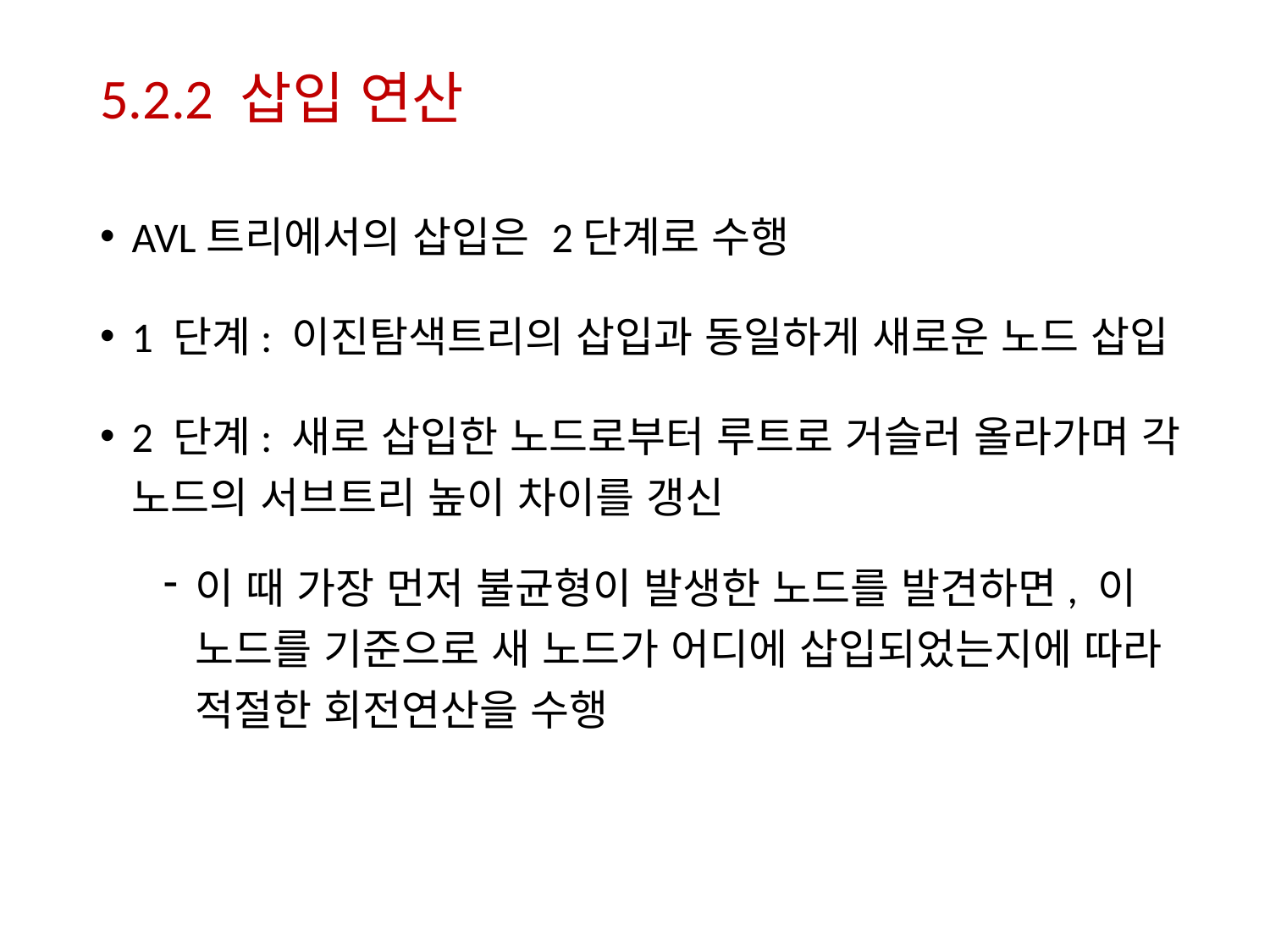

# 5.2.2 삽입 연산
AVL트리에서의 삽입은 2단계로 수행
1 단계: 이진탐색트리의 삽입과 동일하게 새로운 노드 삽입
2 단계: 새로 삽입한 노드로부터 루트로 거슬러 올라가며 각 노드의 서브트리 높이 차이를 갱신
이 때 가장 먼저 불균형이 발생한 노드를 발견하면, 이 노드를 기준으로 새 노드가 어디에 삽입되었는지에 따라 적절한 회전연산을 수행